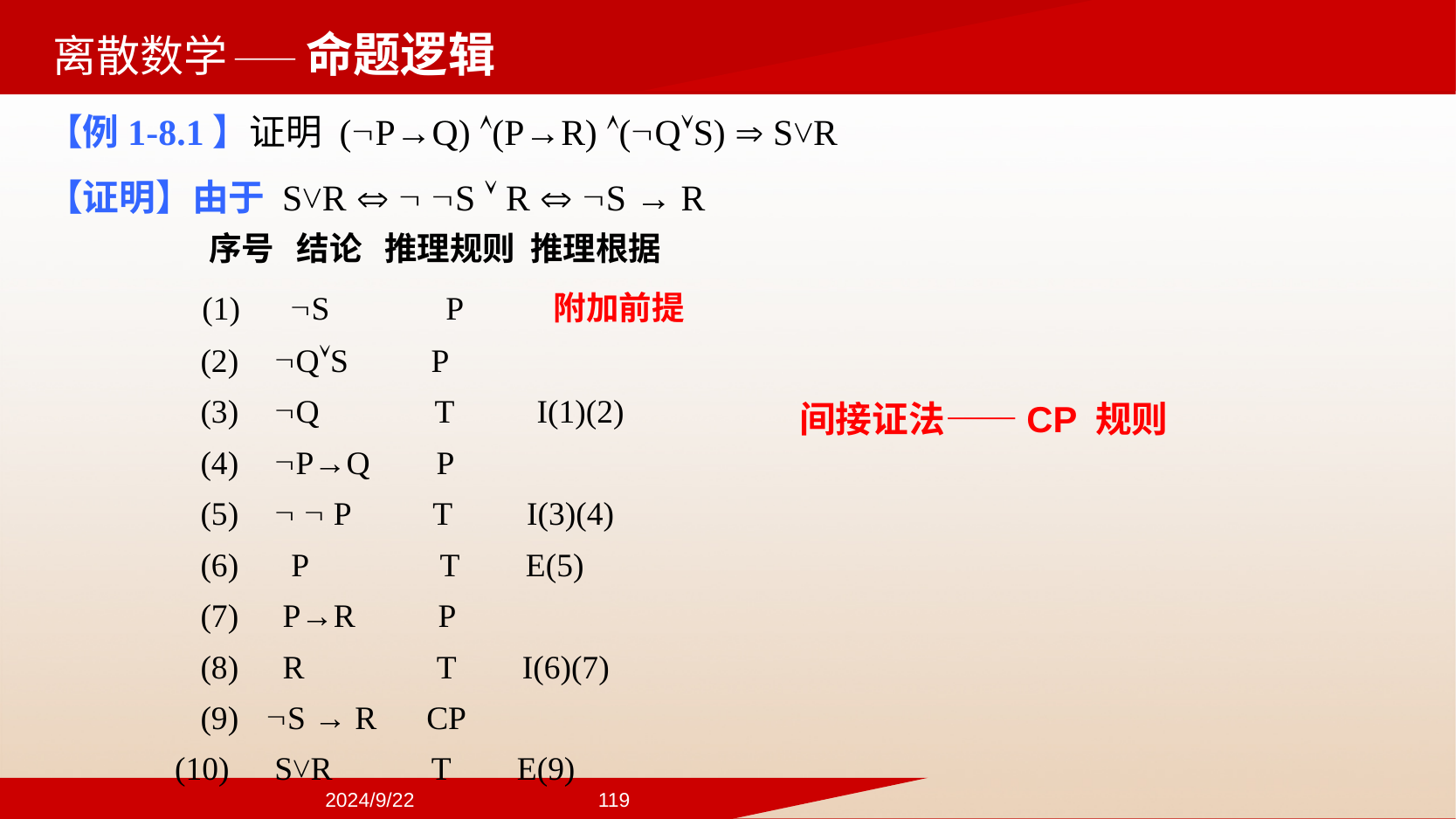

——命题逻辑
【例1-8.1】证明 (¬P→Q) ∧(P→R) ∧(¬Q∨S) ⇒ S˅R
【证明】由于 S˅R ⇔ ¬ ¬S ∨ R ⇔ ¬S → R

                 (1)      ¬S              P          附加前提
   ¬Q∨S          P
   ¬Q              T          I(1)(2)
   ¬P→Q        P
   ¬ ¬ P          T         I(3)(4)
     P                T        E(5)
    P→R          P
    R                T        I(6)(7)
  ¬S → R      CP
   S˅R            T        E(9)
序号   结论   推理规则  推理根据
间接证法——CP 规则
2024/9/22
119